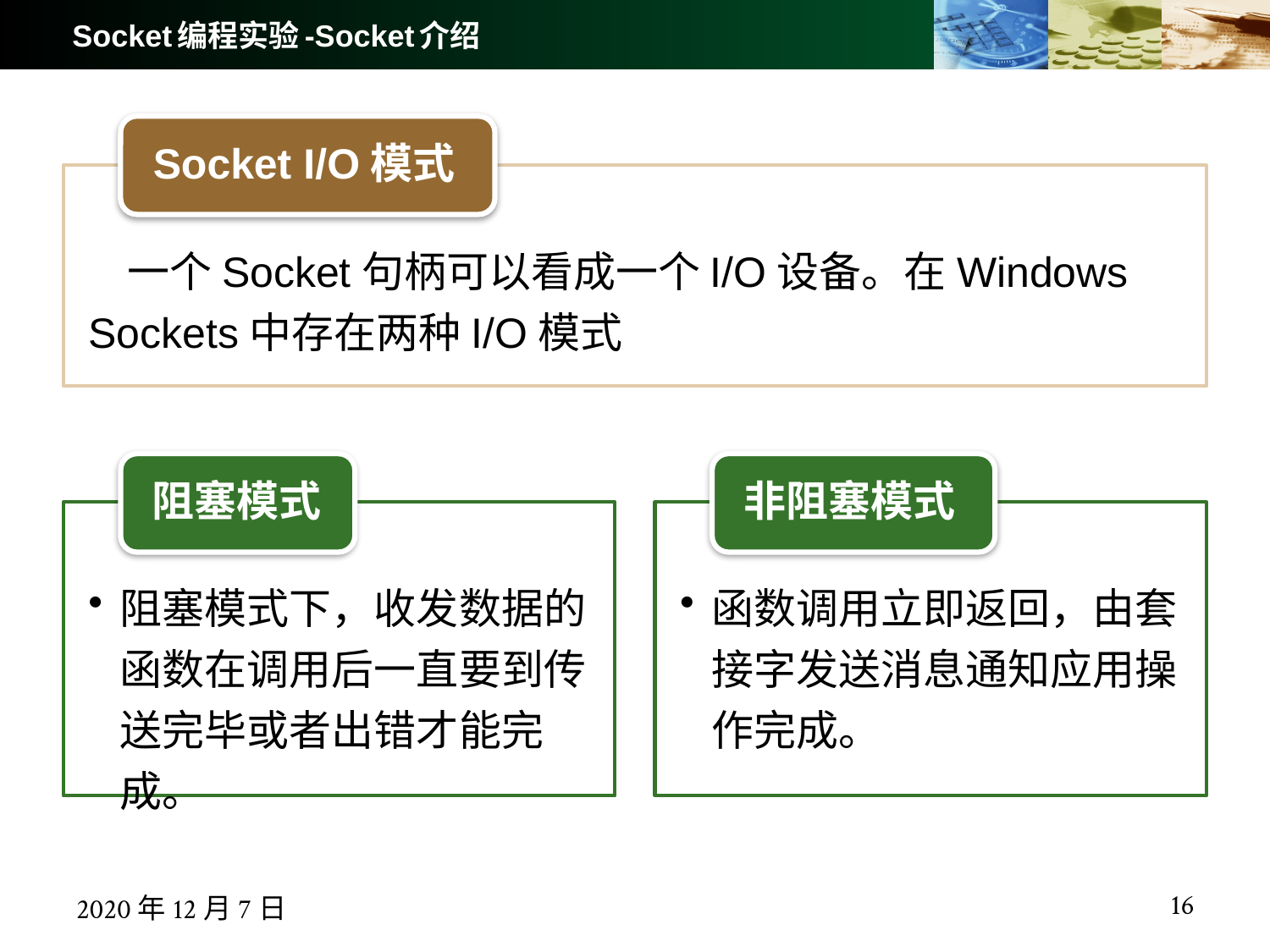

# Socket编程实验-Socket介绍

Socket I/O模式

   一个Socket句柄可以看成一个I/O设备。在Windows Sockets中存在两种I/O模式

阻塞模式

非阻塞模式

阻塞模式下，收发数据的函数在调用后一直要到传送完毕或者出错才能完成。

函数调用立即返回，由套接字发送消息通知应用操作完成。
16
2020年12月7日